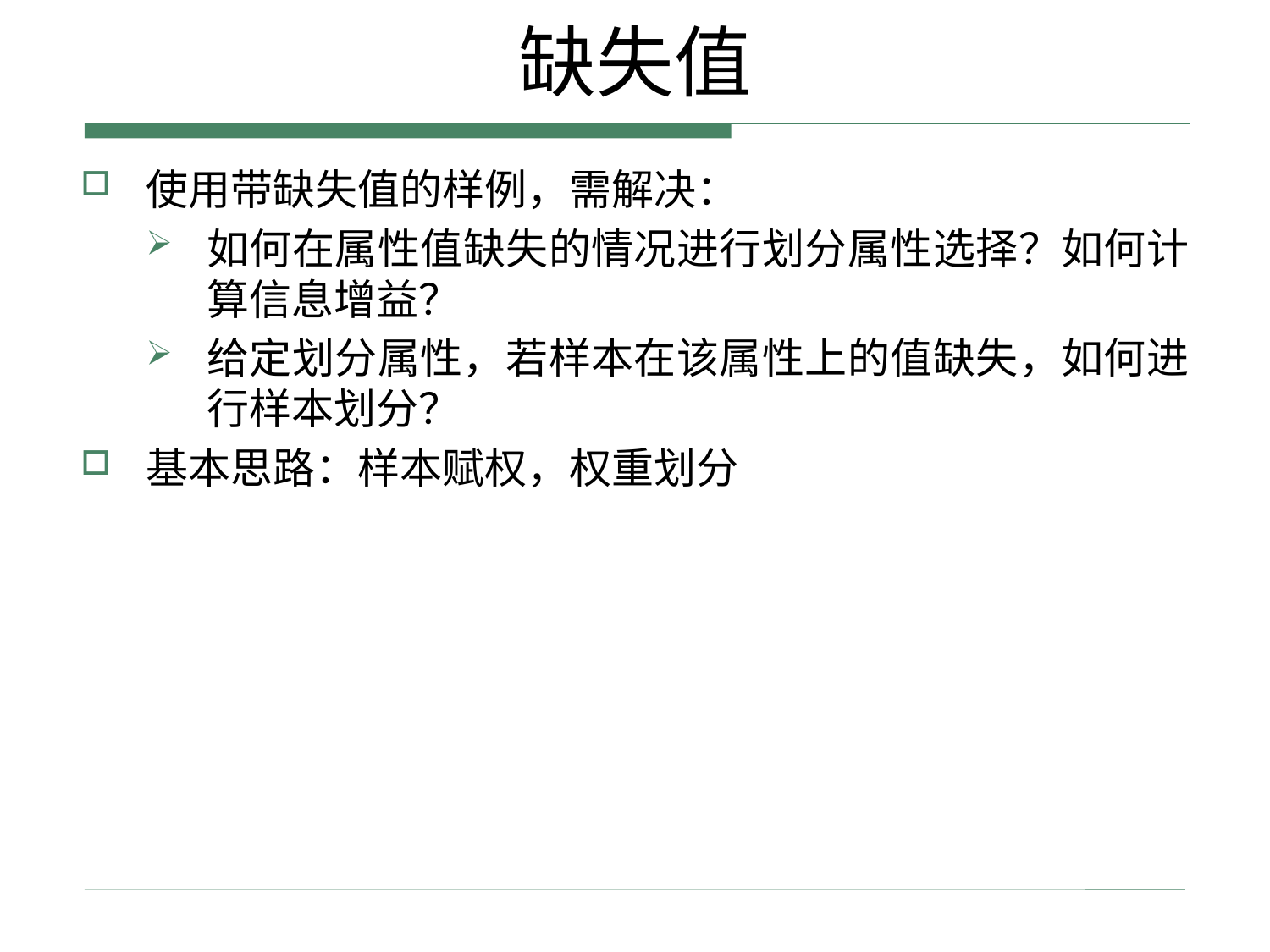

# 缺失值
使用带缺失值的样例，需解决：
如何在属性值缺失的情况进行划分属性选择？如何计算信息增益？
给定划分属性，若样本在该属性上的值缺失，如何进行样本划分？
基本思路：样本赋权，权重划分

59